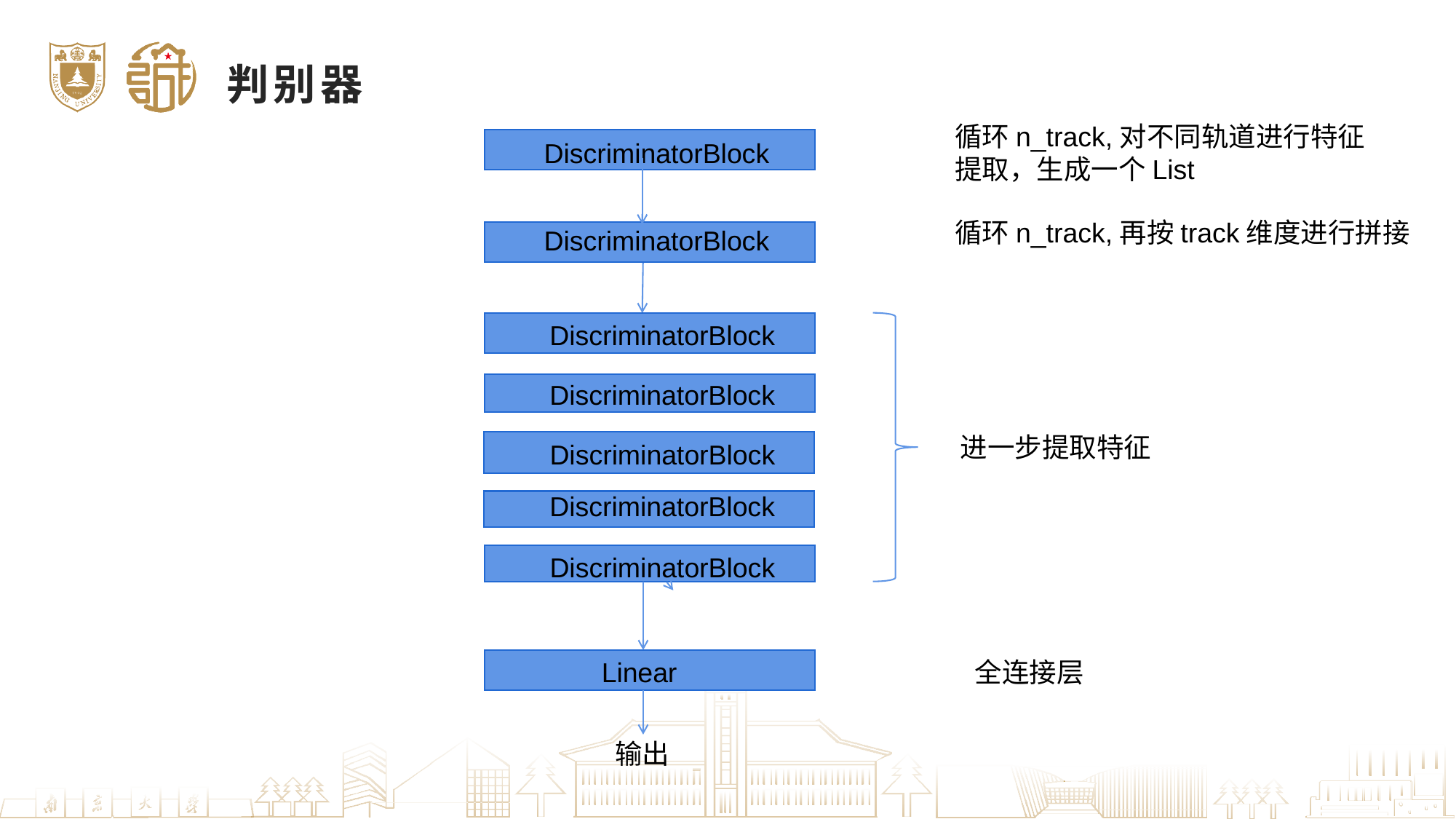

判别器

循环n_track,对不同轨道进行特征提取，生成一个List
DiscriminatorBlock

循环n_track,再按track维度进行拼接
DiscriminatorBlock

DiscriminatorBlock

DiscriminatorBlock

进一步提取特征
DiscriminatorBlock
DiscriminatorBlock

DiscriminatorBlock
Linear
全连接层
输出